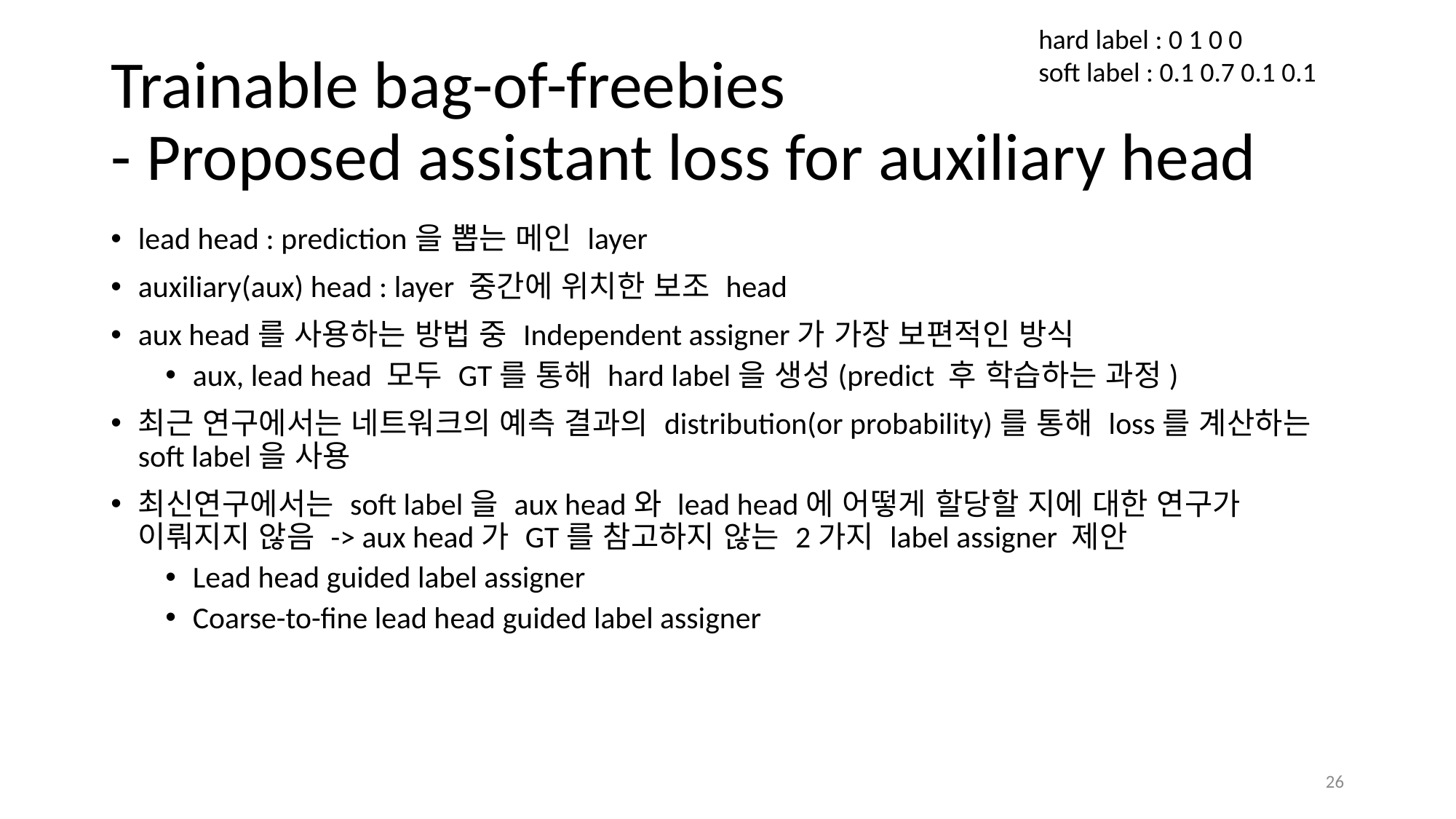

hard label : 0 1 0 0
soft label : 0.1 0.7 0.1 0.1

# Trainable bag-of-freebies - Proposed assistant loss for auxiliary head
lead head : prediction을 뽑는 메인 layer
auxiliary(aux) head : layer 중간에 위치한 보조 head
aux head를 사용하는 방법 중 Independent assigner가 가장 보편적인 방식
aux, lead head 모두 GT를 통해 hard label을 생성(predict 후 학습하는 과정)
최근 연구에서는 네트워크의 예측 결과의 distribution(or probability)를 통해 loss를 계산하는 soft label을 사용
최신연구에서는 soft label을 aux head와 lead head에 어떻게 할당할 지에 대한 연구가 이뤄지지 않음 -> aux head가 GT를 참고하지 않는 2가지 label assigner 제안
Lead head guided label assigner
Coarse-to-fine lead head guided label assigner
26